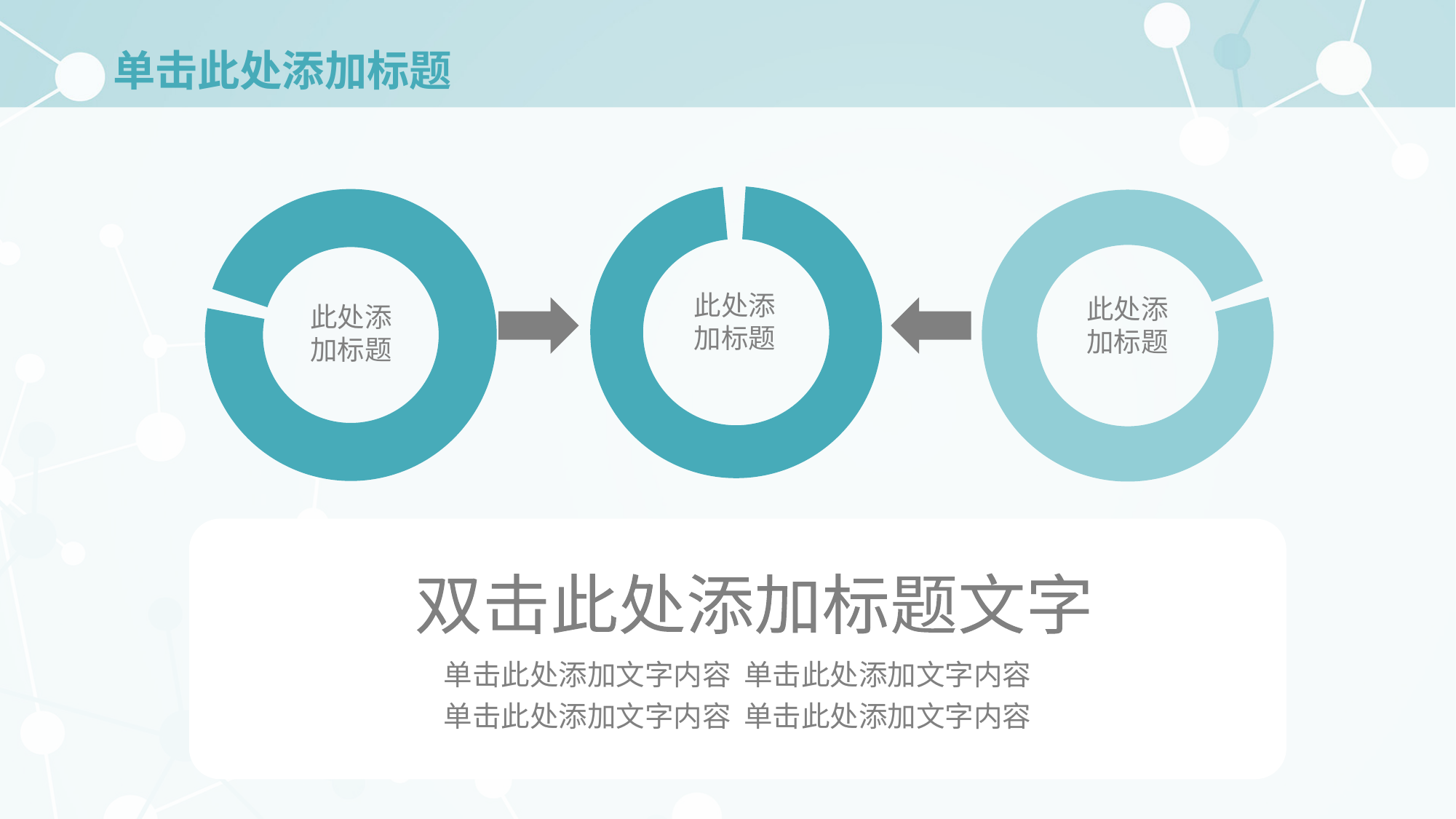

# 单击此处添加标题

此处添
加标题

此处添
加标题

此处添
加标题

双击此处添加标题文字
单击此处添加文字内容  单击此处添加文字内容
单击此处添加文字内容  单击此处添加文字内容